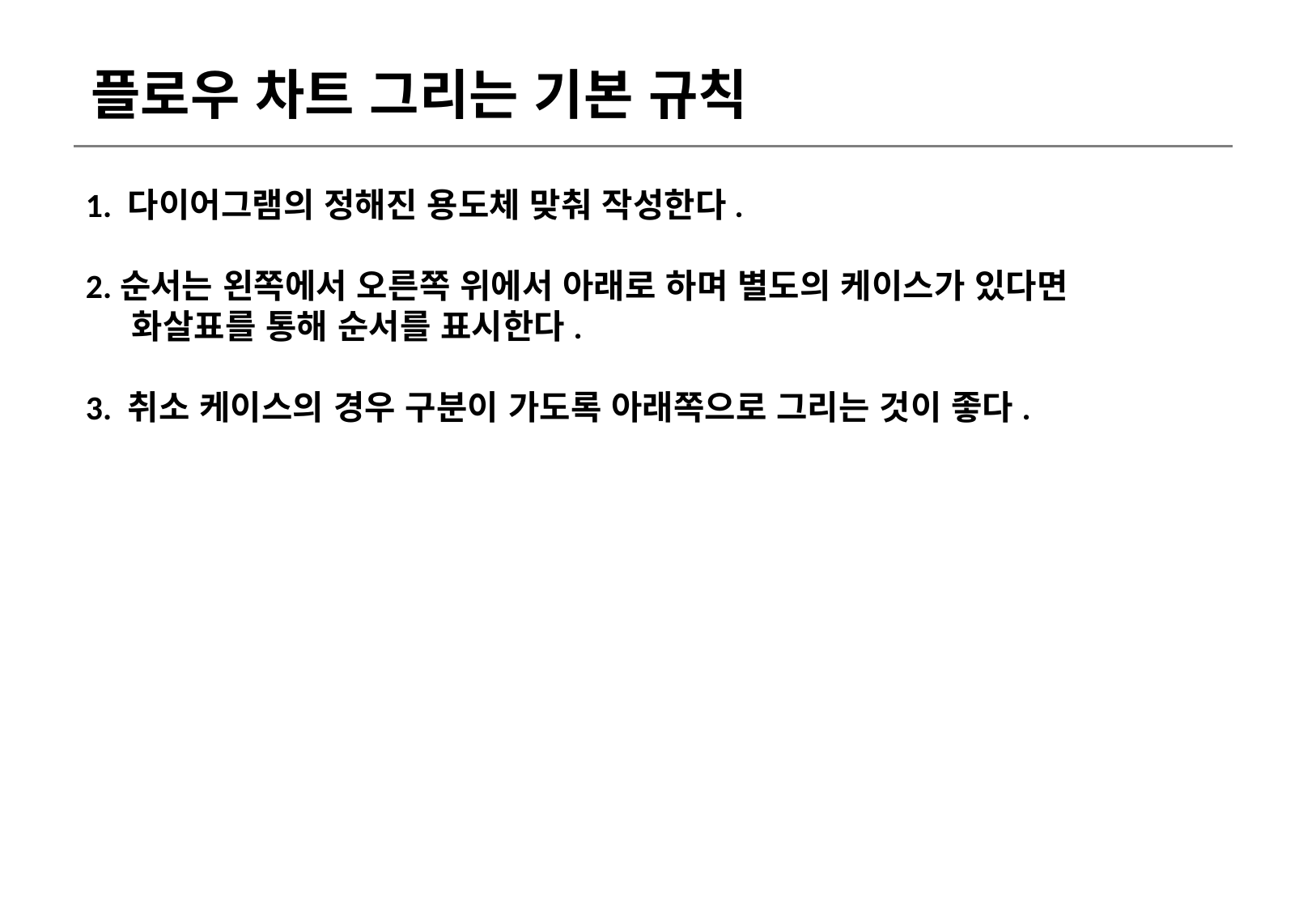

플로우 차트 그리는 기본 규칙
1. 다이어그램의 정해진 용도체 맞춰 작성한다.

2.순서는 왼쪽에서 오른쪽 위에서 아래로 하며 별도의 케이스가 있다면
    화살표를 통해 순서를 표시한다.

3. 취소 케이스의 경우 구분이 가도록 아래쪽으로 그리는 것이 좋다.